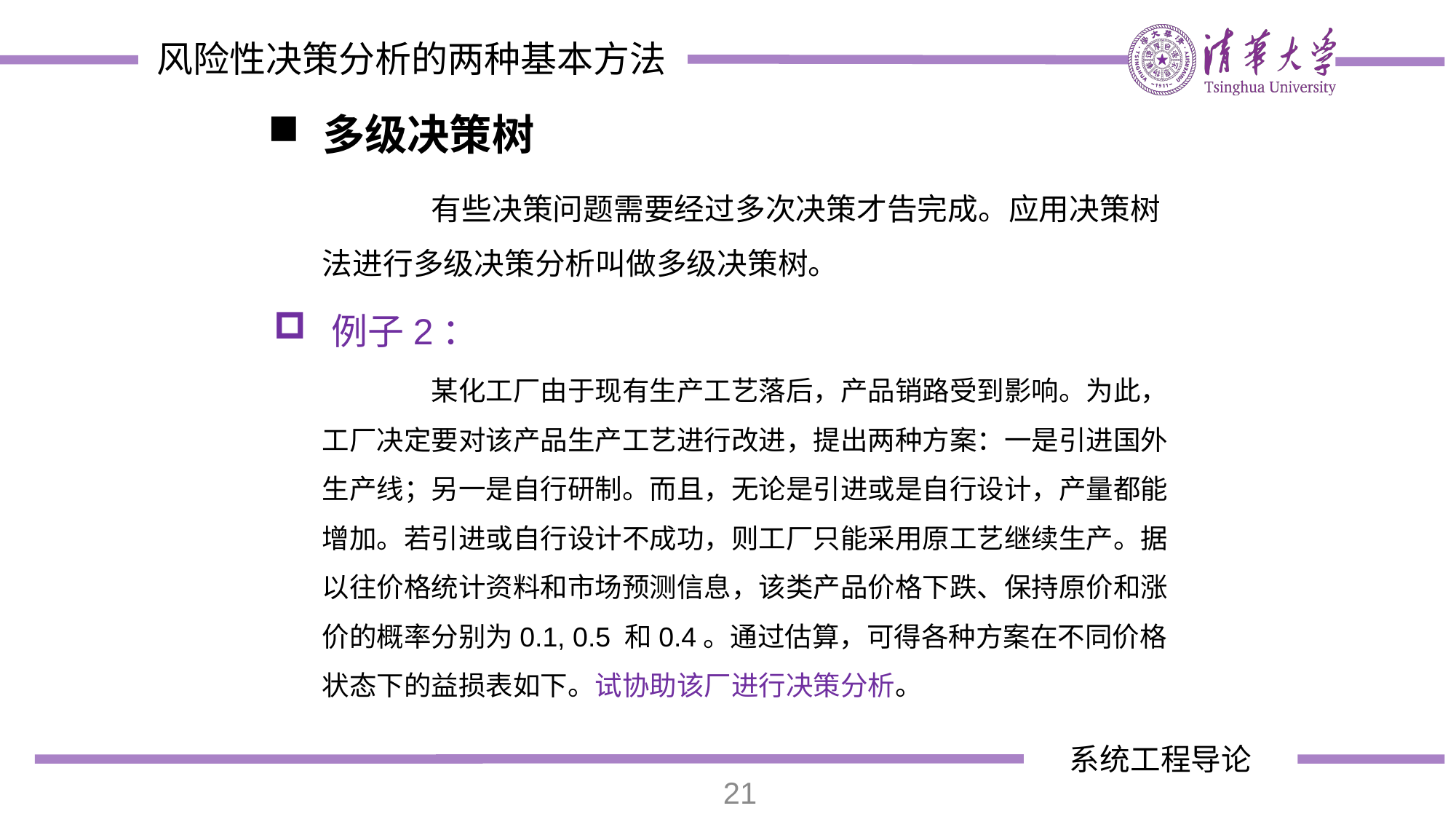

风险性决策分析的两种基本方法
多级决策树
	有些决策问题需要经过多次决策才告完成。应用决策树法进行多级决策分析叫做多级决策树。
 例子2：
	某化工厂由于现有生产工艺落后，产品销路受到影响。为此，工厂决定要对该产品生产工艺进行改进，提出两种方案：一是引进国外生产线；另一是自行研制。而且，无论是引进或是自行设计，产量都能增加。若引进或自行设计不成功，则工厂只能采用原工艺继续生产。据以往价格统计资料和市场预测信息，该类产品价格下跌、保持原价和涨价的概率分别为0.1, 0.5 和0.4。通过估算，可得各种方案在不同价格状态下的益损表如下。试协助该厂进行决策分析。